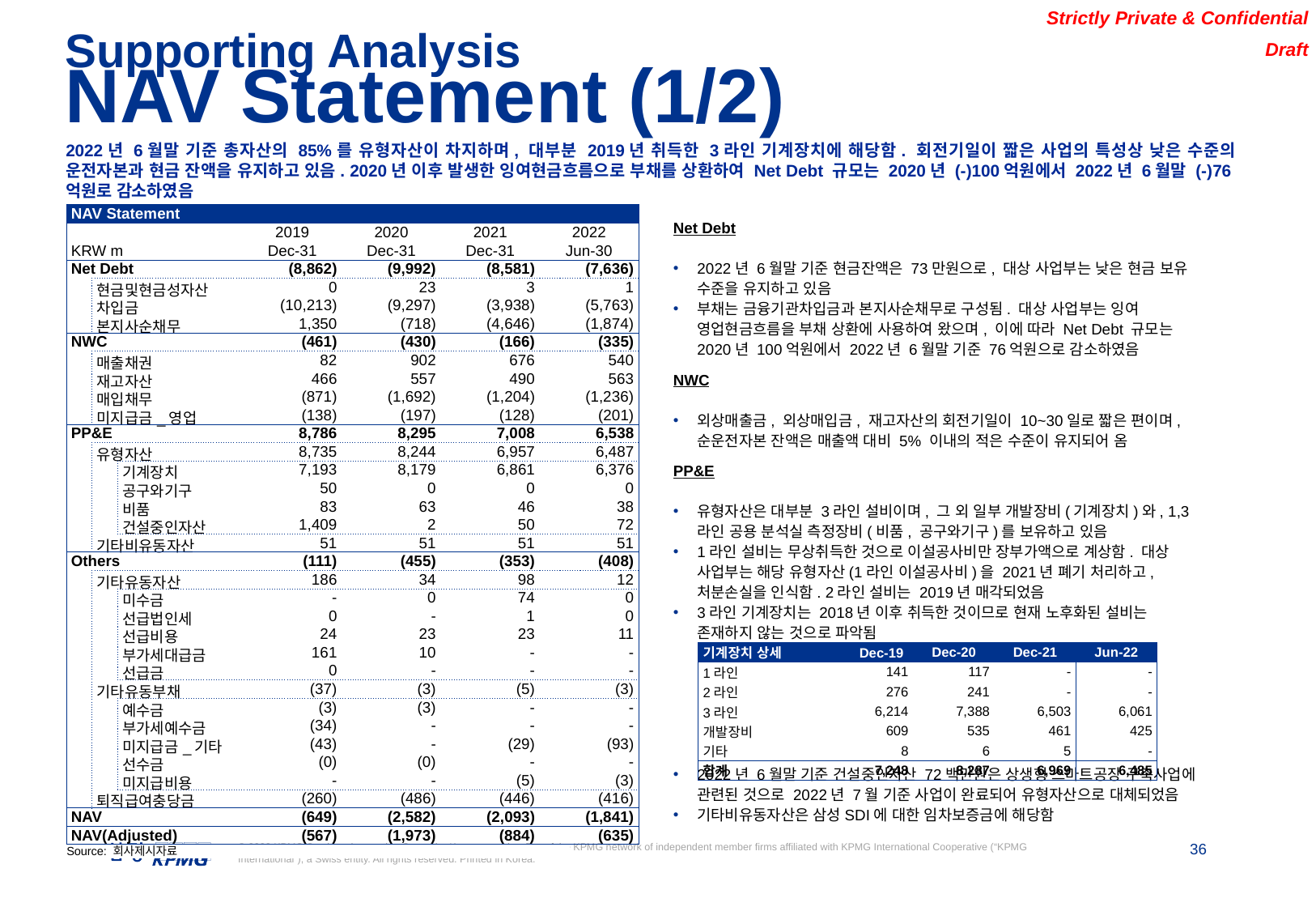

Supporting Analysis
NAV Statement (1/2)
2022년 6월말 기준 총자산의 85%를 유형자산이 차지하며, 대부분 2019년 취득한 3라인 기계장치에 해당함. 회전기일이 짧은 사업의 특성상 낮은 수준의 운전자본과 현금 잔액을 유지하고 있음. 2020년 이후 발생한 잉여현금흐름으로 부채를 상환하여 Net Debt 규모는 2020년 (-)100억원에서 2022년 6월말 (-)76억원로 감소하였음
Net Debt

2022년 6월말 기준 현금잔액은 73만원으로, 대상 사업부는 낮은 현금 보유 수준을 유지하고 있음
부채는 금융기관차입금과 본지사순채무로 구성됨. 대상 사업부는 잉여 영업현금흐름을 부채 상환에 사용하여 왔으며, 이에 따라 Net Debt 규모는 2020년 100억원에서 2022년 6월말 기준 76억원으로 감소하였음
NWC

외상매출금, 외상매입금, 재고자산의 회전기일이 10~30일로 짧은 편이며, 순운전자본 잔액은 매출액 대비 5% 이내의 적은 수준이 유지되어 옴
PP&E

유형자산은 대부분 3라인 설비이며, 그 외 일부 개발장비(기계장치)와, 1,3라인 공용 분석실 측정장비(비품, 공구와기구)를 보유하고 있음
1라인 설비는 무상취득한 것으로 이설공사비만 장부가액으로 계상함. 대상 사업부는 해당 유형자산(1라인 이설공사비)을 2021년 폐기 처리하고, 처분손실을 인식함. 2라인 설비는 2019년 매각되었음
3라인 기계장치는 2018년 이후 취득한 것이므로 현재 노후화된 설비는 존재하지 않는 것으로 파악됨

2022년 6월말 기준 건설중인자산 72백만원은 상생형 스마트공장 구축사업에 관련된 것으로 2022년 7월 기준 사업이 완료되어 유형자산으로 대체되었음
기타비유동자산은 삼성SDI에 대한 임차보증금에 해당함

| NAV Statement |  |  |  |  |  |  |
| --- | --- | --- | --- | --- | --- | --- |
|  |  |  | 2019 | 2020 | 2021 | 2022 |
| KRW m |  |  | Dec-31 | Dec-31 | Dec-31 | Jun-30 |
| Net Debt |  |  | (8,862) | (9,992) | (8,581) | (7,636) |
|  | 현금및현금성자산 |  | 0 | 23 | 3 | 1 |
|  | 차입금 |  | (10,213) | (9,297) | (3,938) | (5,763) |
|  | 본지사순채무 |  | 1,350 | (718) | (4,646) | (1,874) |
| NWC |  |  | (461) | (430) | (166) | (335) |
|  | 매출채권 |  | 82 | 902 | 676 | 540 |
|  | 재고자산 |  | 466 | 557 | 490 | 563 |
|  | 매입채무 |  | (871) | (1,692) | (1,204) | (1,236) |
|  | 미지급금\_영업 |  | (138) | (197) | (128) | (201) |
| PP&E |  |  | 8,786 | 8,295 | 7,008 | 6,538 |
|  | 유형자산 |  | 8,735 | 8,244 | 6,957 | 6,487 |
|  |  | 기계장치 | 7,193 | 8,179 | 6,861 | 6,376 |
|  |  | 공구와기구 | 50 | 0 | 0 | 0 |
|  |  | 비품 | 83 | 63 | 46 | 38 |
|  |  | 건설중인자산 | 1,409 | 2 | 50 | 72 |
|  | 기타비유동자산 |  | 51 | 51 | 51 | 51 |
| Others |  |  | (111) | (455) | (353) | (408) |
|  | 기타유동자산 |  | 186 | 34 | 98 | 12 |
|  |  | 미수금 | - | 0 | 74 | 0 |
|  |  | 선급법인세 | 0 | - | 1 | 0 |
|  |  | 선급비용 | 24 | 23 | 23 | 11 |
|  |  | 부가세대급금 | 161 | 10 | - | - |
|  |  | 선급금 | 0 | - | - | - |
|  | 기타유동부채 |  | (37) | (3) | (5) | (3) |
|  |  | 예수금 | (3) | (3) | - | - |
|  |  | 부가세예수금 | (34) | - | - | - |
|  |  | 미지급금\_기타 | (43) | - | (29) | (93) |
|  |  | 선수금 | (0) | (0) | - | - |
|  |  | 미지급비용 | - | - | (5) | (3) |
|  | 퇴직급여충당금 |  | (260) | (486) | (446) | (416) |
| NAV |  |  | (649) | (2,582) | (2,093) | (1,841) |
| NAV(Adjusted) |  |  | (567) | (1,973) | (884) | (635) |
| 기계장치 상세 | Dec-19 | Dec-20 | Dec-21 | Jun-22 |
| --- | --- | --- | --- | --- |
| 1라인 | 141 | 117 | - | - |
| 2라인 | 276 | 241 | - | - |
| 3라인 | 6,214 | 7,388 | 6,503 | 6,061 |
| 개발장비 | 609 | 535 | 461 | 425 |
| 기타 | 8 | 6 | 5 | - |
| 합계 | 7,248 | 8,287 | 6,969 | 6,485 |
Source: 회사제시자료